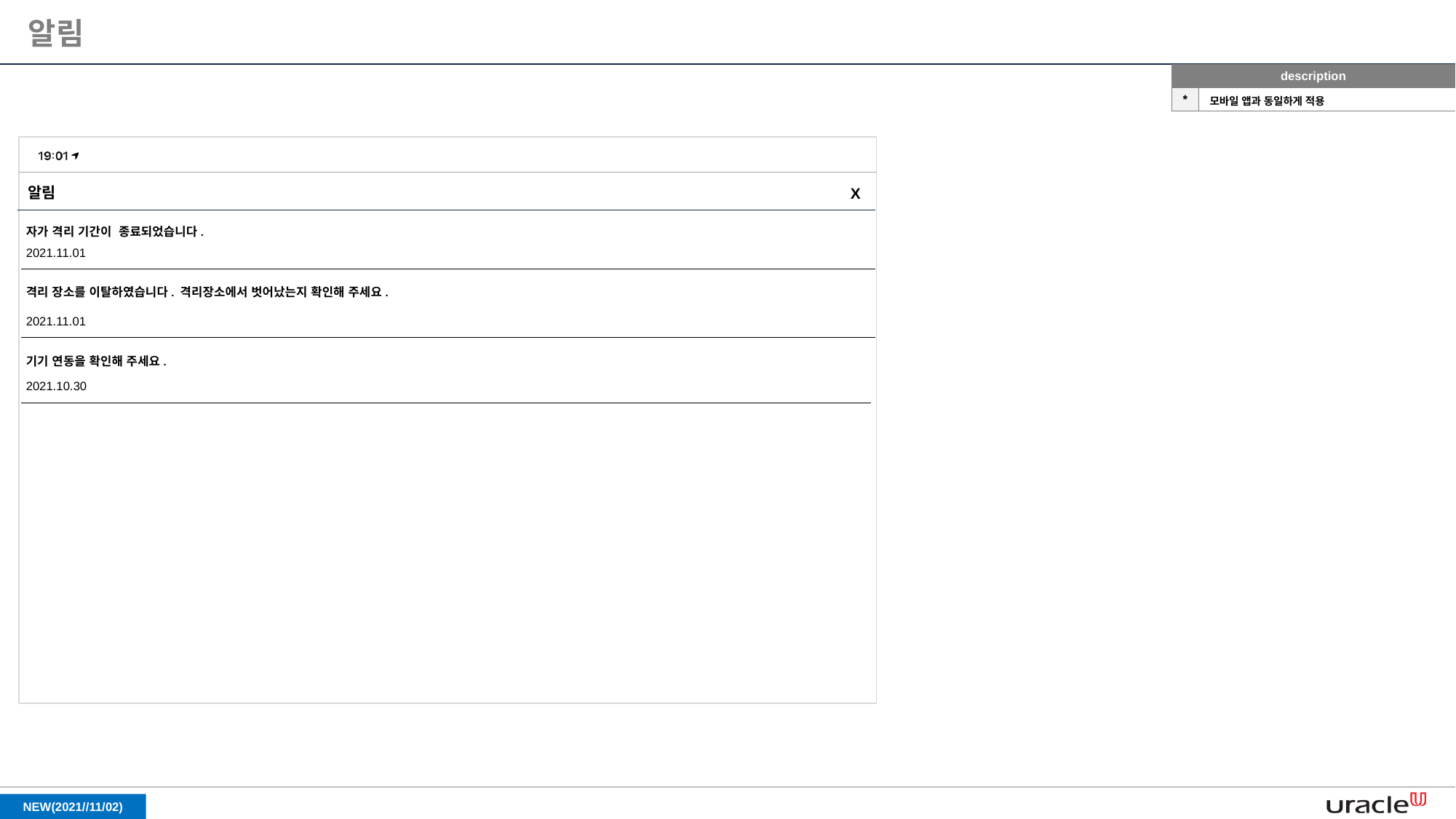

알림
| description |  |
| --- | --- |
| \* | 모바일 앱과 동일하게 적용 |
알림
X
자가 격리 기간이  종료되었습니다.
2021.11.01
격리 장소를 이탈하였습니다. 격리장소에서 벗어났는지 확인해 주세요.
2021.11.01
기기 연동을 확인해 주세요.
2021.10.30
NEW(2021//11/02)